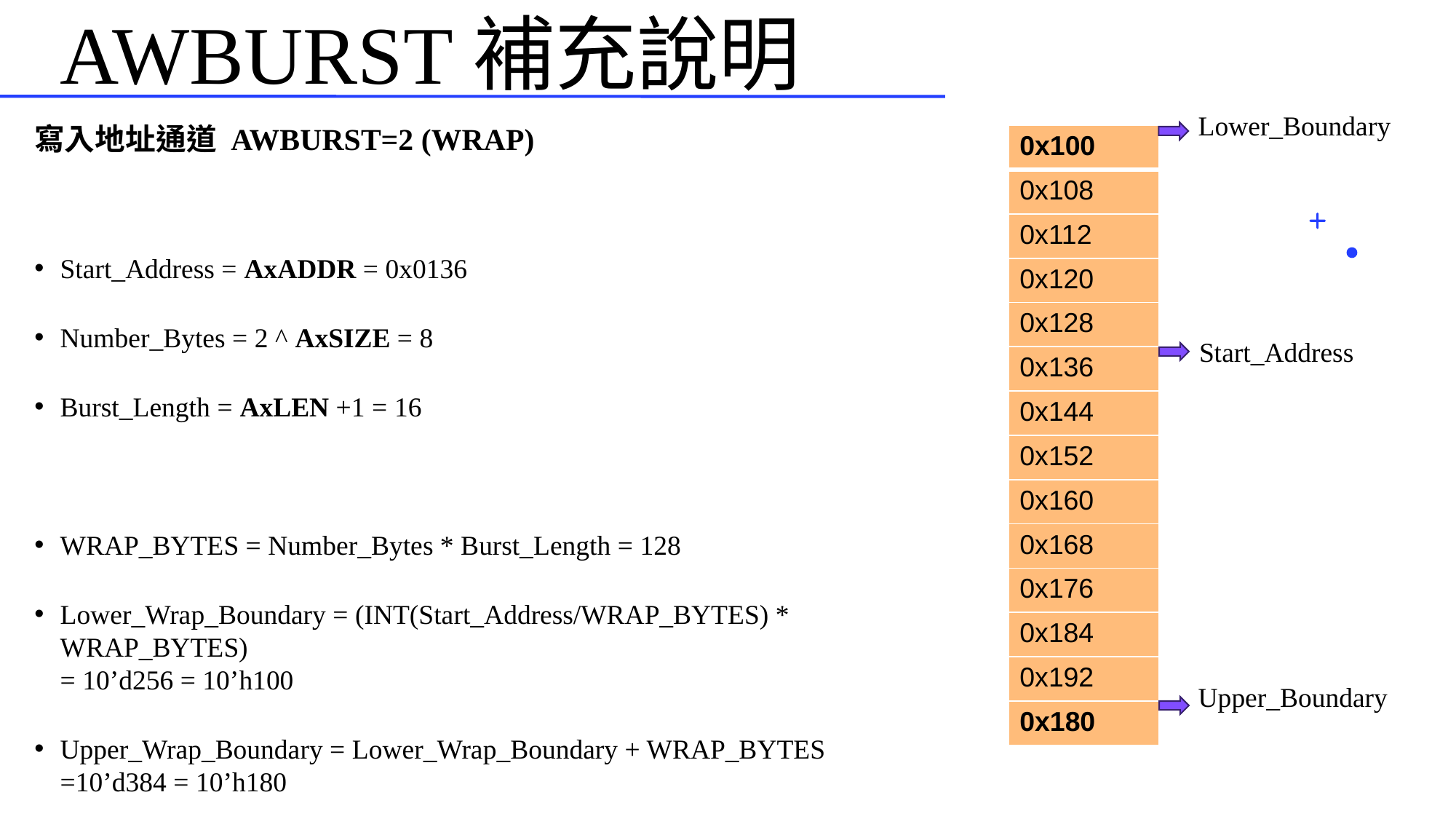

# AWBURST補充說明
Lower_Boundary
寫入地址通道 AWBURST=2 (WRAP)

| 0x100 |
| --- |
| 0x108 |
| 0x112 |
| 0x120 |
| 0x128 |
| 0x136 |
| 0x144 |
| 0x152 |
| 0x160 |
| 0x168 |
| 0x176 |
| 0x184 |
| 0x192 |
| 0x180 |
Start_Address = AxADDR = 0x0136
Number_Bytes = 2 ^ AxSIZE = 8
Burst_Length = AxLEN +1 = 16

WRAP_BYTES = Number_Bytes * Burst_Length = 128
Lower_Wrap_Boundary = (INT(Start_Address/WRAP_BYTES) * WRAP_BYTES)
= 10’d256 = 10’h100
Upper_Wrap_Boundary = Lower_Wrap_Boundary + WRAP_BYTES
=10’d384 = 10’h180
Start_Address

Upper_Boundary